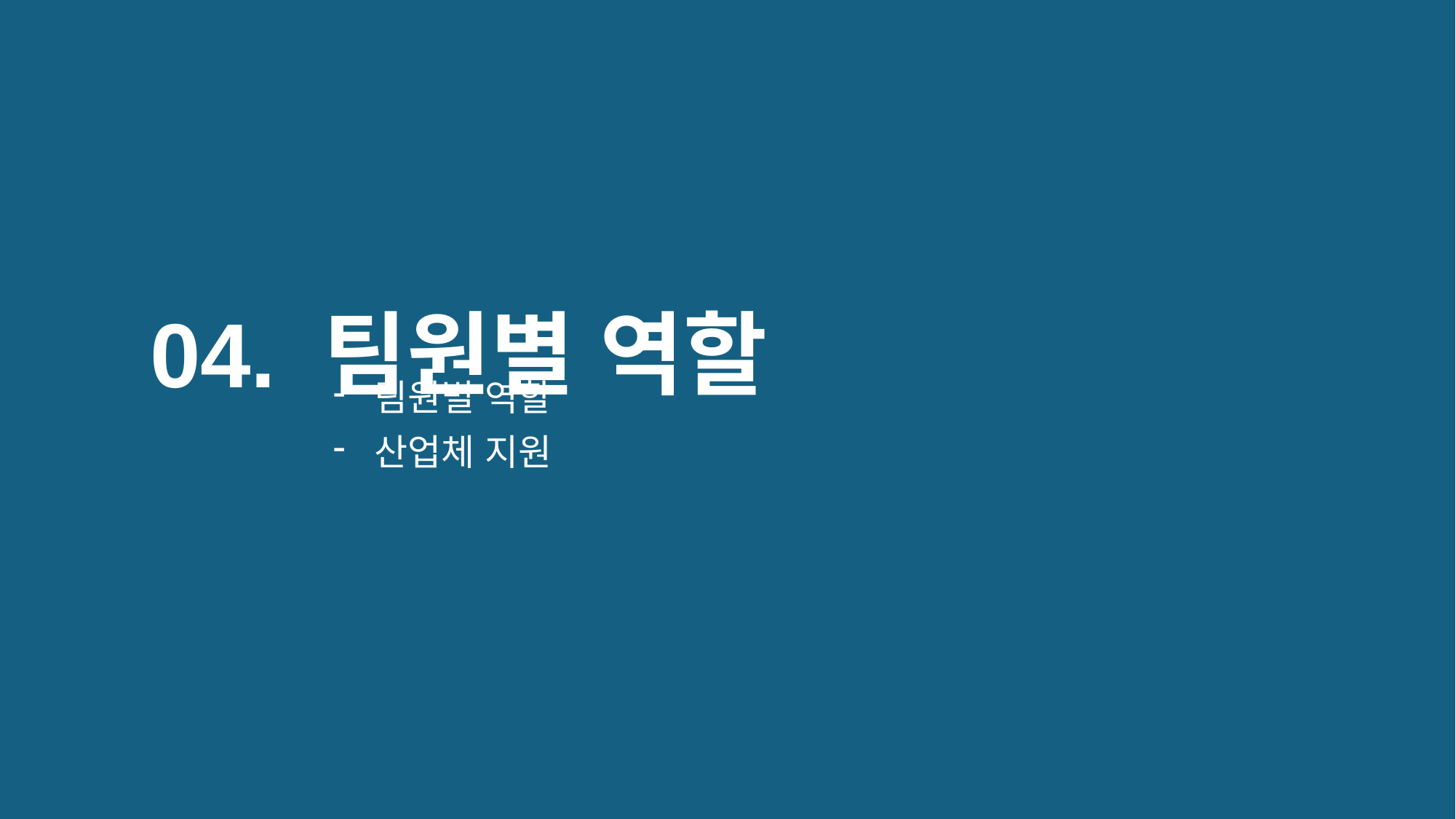

# 04. 팀원별 역할
팀원별 역할
산업체 지원